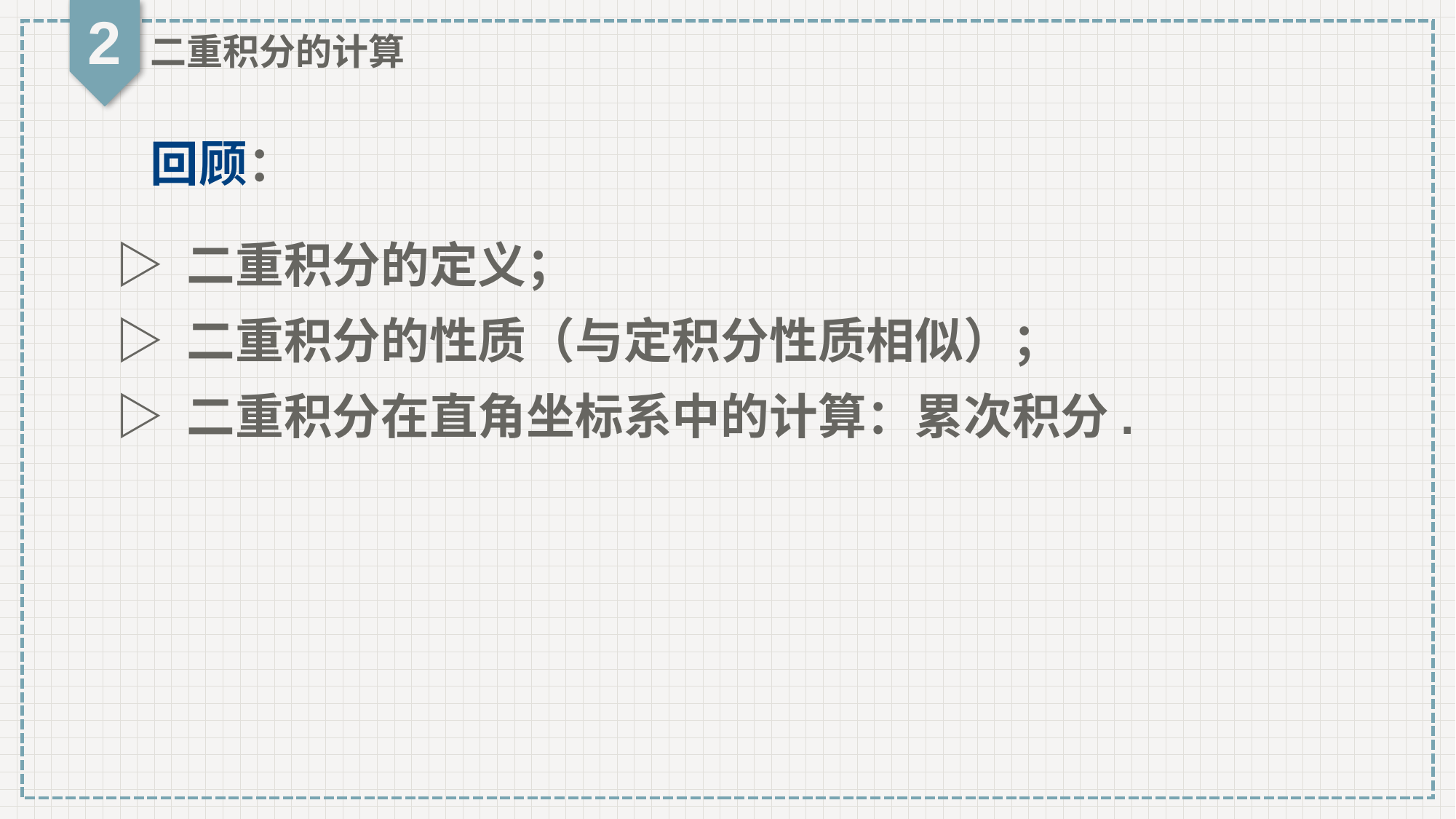

2
二重积分的计算
回顾：
▷ 二重积分的定义；
▷ 二重积分的性质（与定积分性质相似）；
▷ 二重积分在直角坐标系中的计算：累次积分.